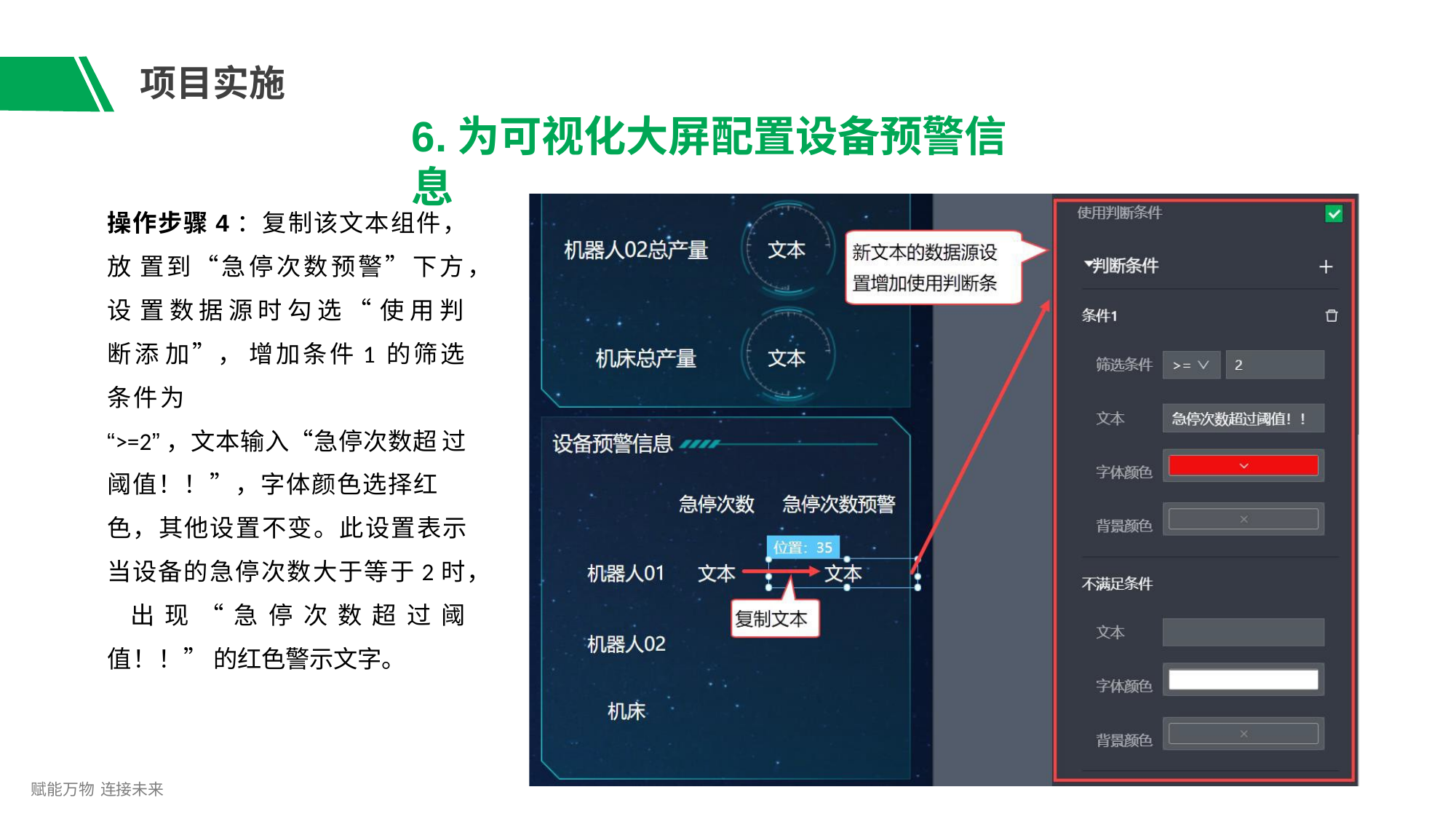

# 项目实施
6.为可视化大屏配置设备预警信息
操作步骤4：复制该文本组件，放 置到“急停次数预警”下方，设 置数据源时勾选“ 使用判断添 加”， 增加条件1 的筛选条件为
“>=2”，文本输入“急停次数超 过阈值！！”，字体颜色选择红
色，其他设置不变。此设置表示 当设备的急停次数大于等于2时， 出现“急停次数超过阈值！！” 的红色警示文字。

赋能万物 连接未来